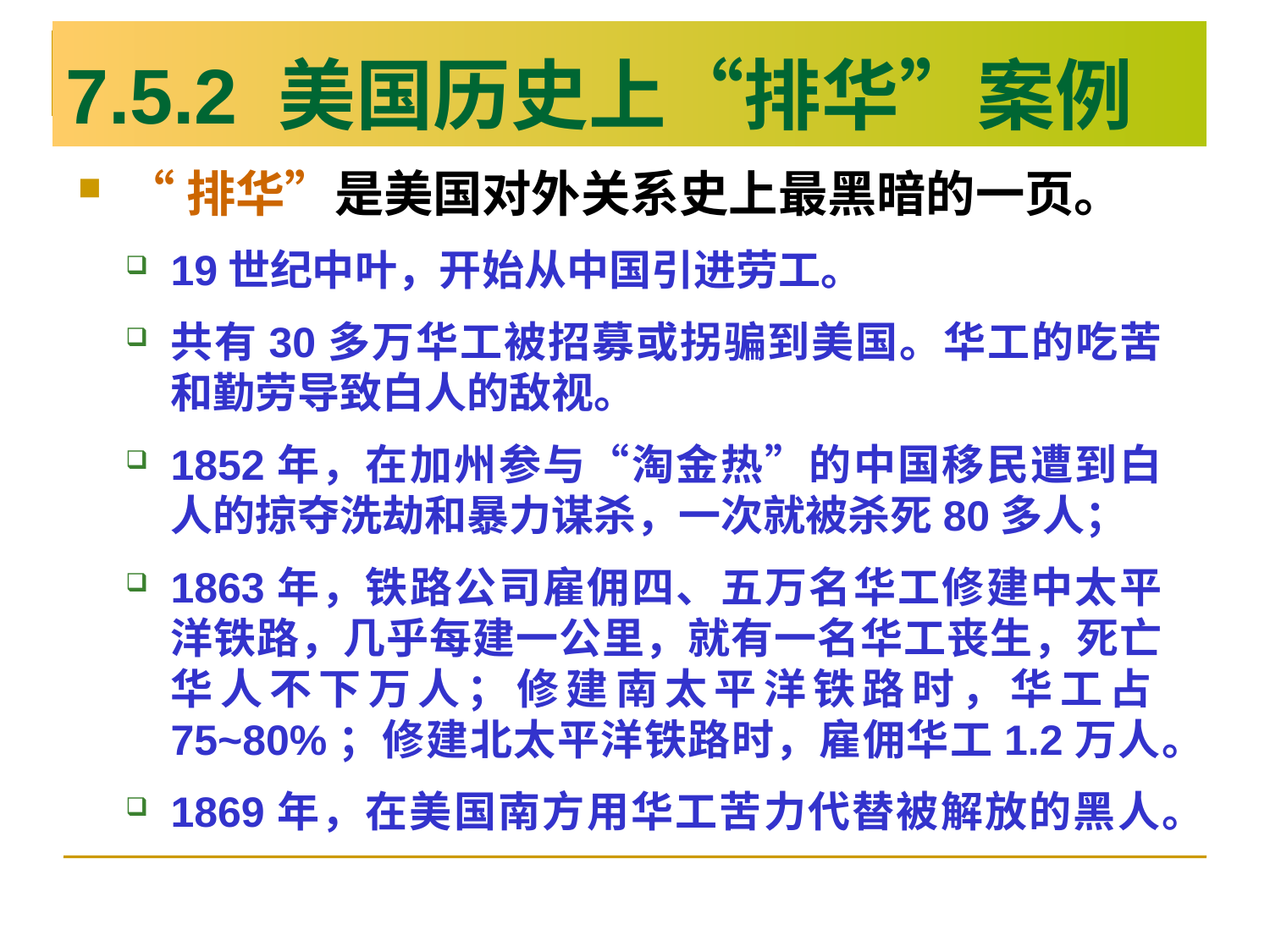

# 7.5.2 美国历史上“排华”案例
“排华”是美国对外关系史上最黑暗的一页。
19世纪中叶，开始从中国引进劳工。
共有30多万华工被招募或拐骗到美国。华工的吃苦和勤劳导致白人的敌视。
1852年，在加州参与“淘金热”的中国移民遭到白人的掠夺洗劫和暴力谋杀，一次就被杀死80多人；
1863年，铁路公司雇佣四、五万名华工修建中太平洋铁路，几乎每建一公里，就有一名华工丧生，死亡华人不下万人；修建南太平洋铁路时，华工占75~80%；修建北太平洋铁路时，雇佣华工1.2万人。
1869年，在美国南方用华工苦力代替被解放的黑人。
47